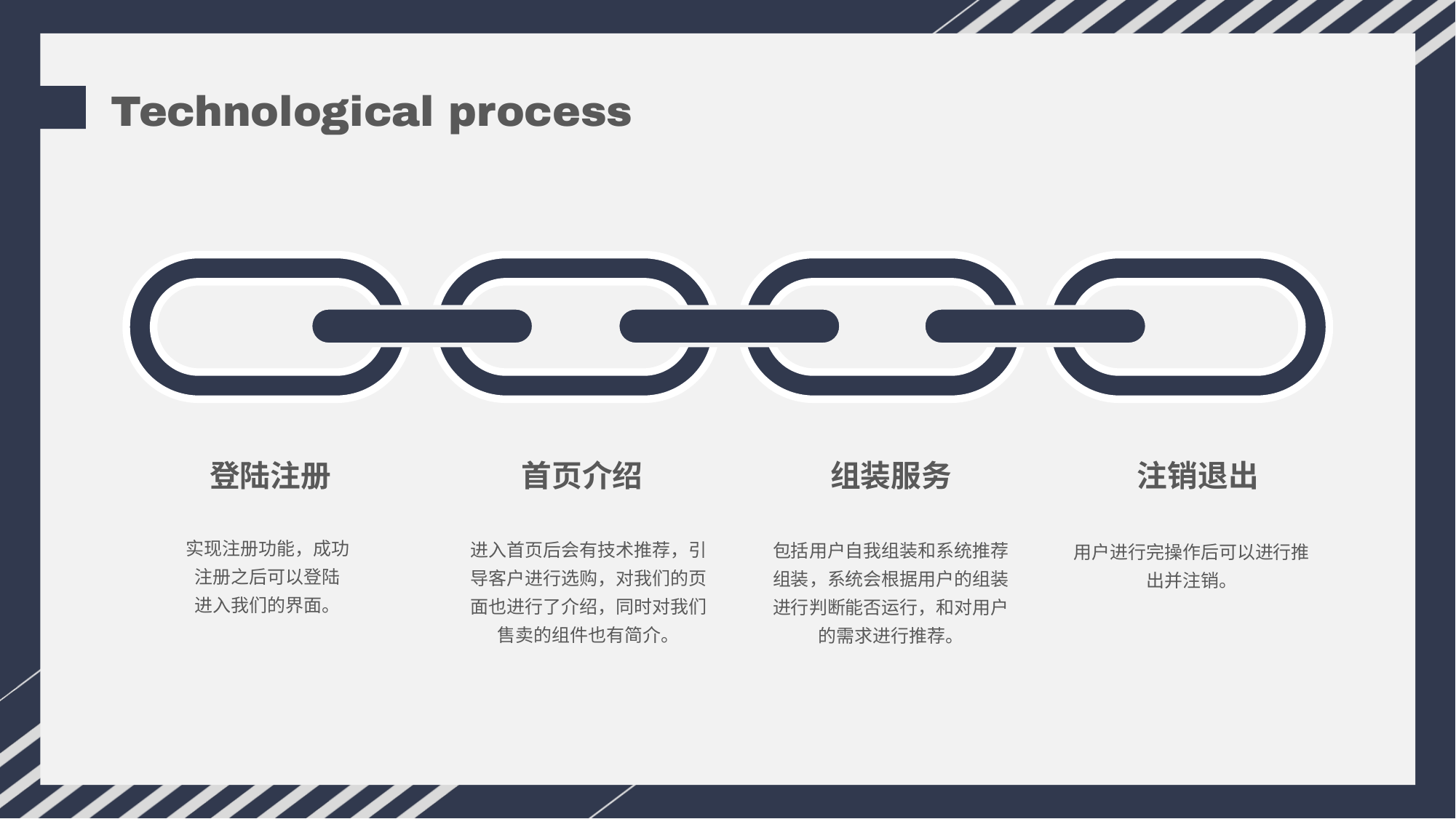

Technological process

6

登陆注册
首页介绍
组装服务
注销退出
实现注册功能，成功
注册之后可以登陆
进入我们的界面。
进入首页后会有技术推荐，引导客户进行选购，对我们的页面也进行了介绍，同时对我们售卖的组件也有简介。
包括用户自我组装和系统推荐组装，系统会根据用户的组装进行判断能否运行，和对用户的需求进行推荐。
用户进行完操作后可以进行推出并注销。